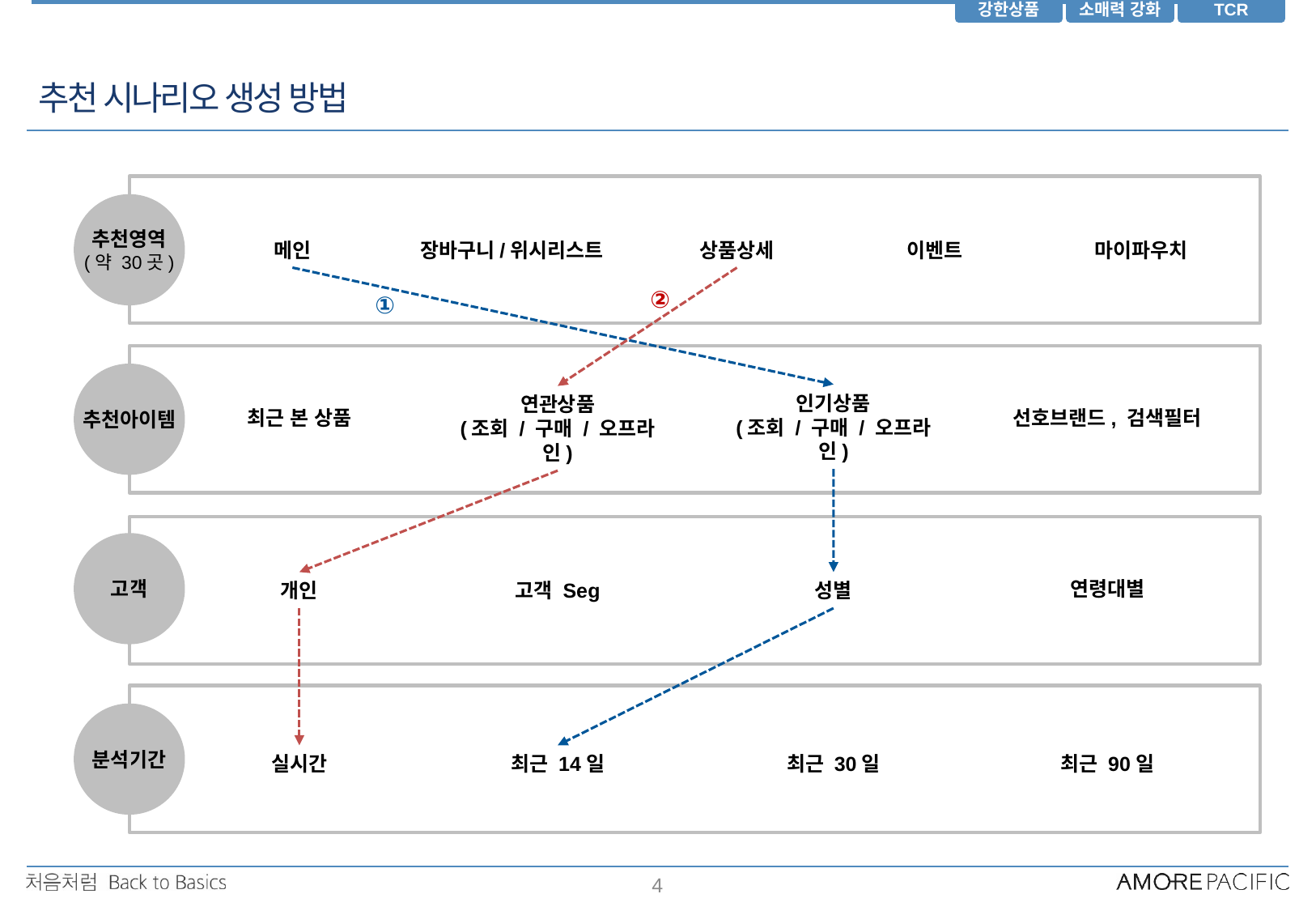

추천 시나리오 생성 방법

추천영역
(약 30곳)
메인
장바구니/위시리스트
상품상세
이벤트
마이파우치
②
①

추천아이템
인기상품
(조회 / 구매 / 오프라인)
연관상품
(조회 / 구매 / 오프라인)
최근 본 상품
선호브랜드, 검색필터

고객
연령대별
개인
고객 Seg
성별

분석기간
실시간
최근 14일
최근 30일
최근 90일
4